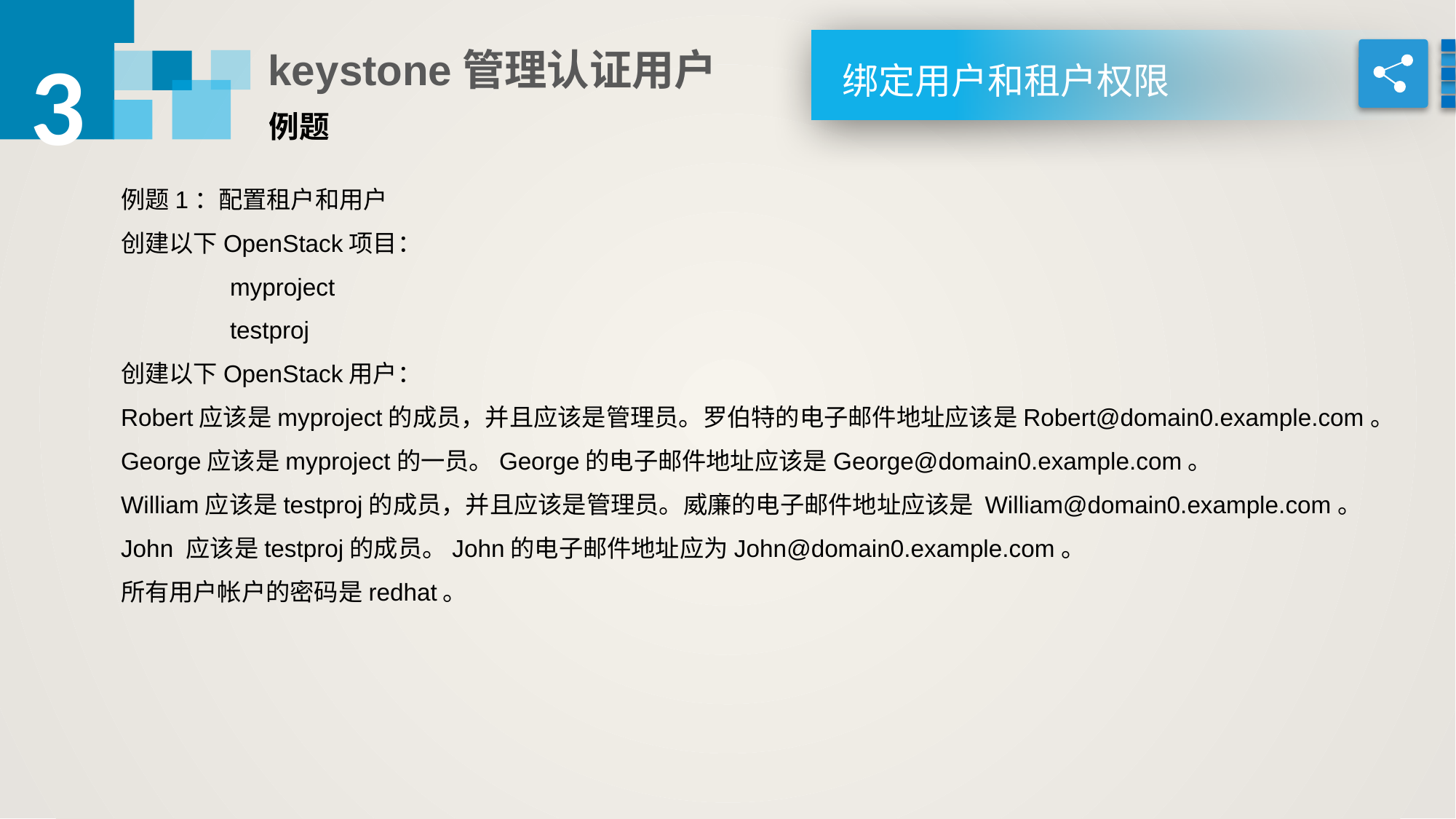

3
keystone管理认证用户
绑定用户和租户权限

例题
例题1：配置租户和用户
创建以下OpenStack项目：
	myproject
	testproj
创建以下OpenStack用户：
Robert应该是myproject的成员，并且应该是管理员。罗伯特的电子邮件地址应该是Robert@domain0.example.com。
George应该是myproject的一员。George的电子邮件地址应该是George@domain0.example.com。
William应该是testproj的成员，并且应该是管理员。威廉的电子邮件地址应该是 William@domain0.example.com。
John 应该是testproj的成员。John的电子邮件地址应为John@domain0.example.com。
所有用户帐户的密码是redhat。